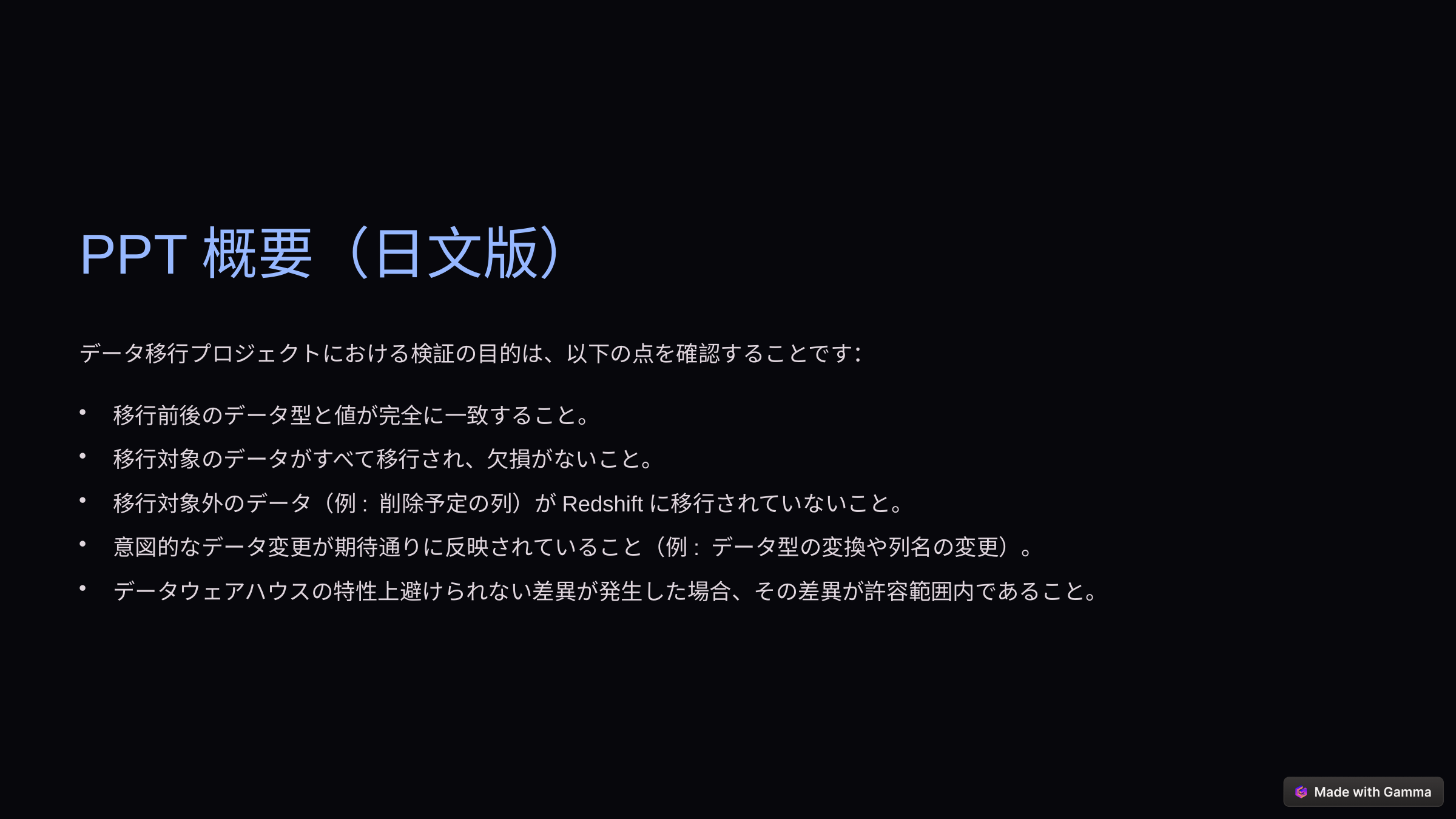

PPT概要（日文版）
データ移行プロジェクトにおける検証の目的は、以下の点を確認することです：
移行前後のデータ型と値が完全に一致すること。
移行対象のデータがすべて移行され、欠損がないこと。
移行対象外のデータ（例: 削除予定の列）がRedshiftに移行されていないこと。
意図的なデータ変更が期待通りに反映されていること（例: データ型の変換や列名の変更）。
データウェアハウスの特性上避けられない差異が発生した場合、その差異が許容範囲内であること。